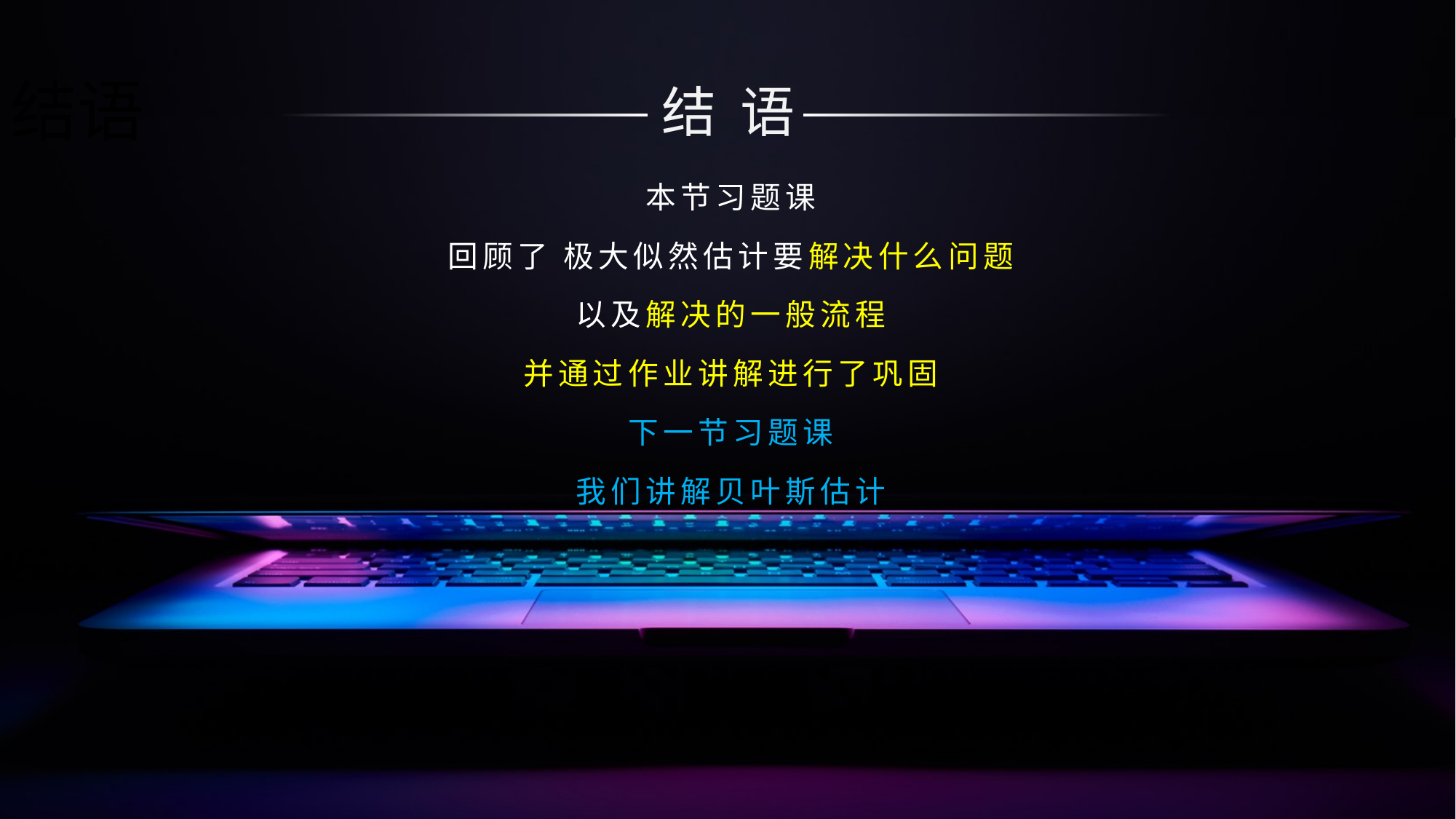

结语
本节习题课
回顾了 极大似然估计要解决什么问题
以及解决的一般流程
并通过作业讲解进行了巩固
下一节习题课
我们讲解贝叶斯估计